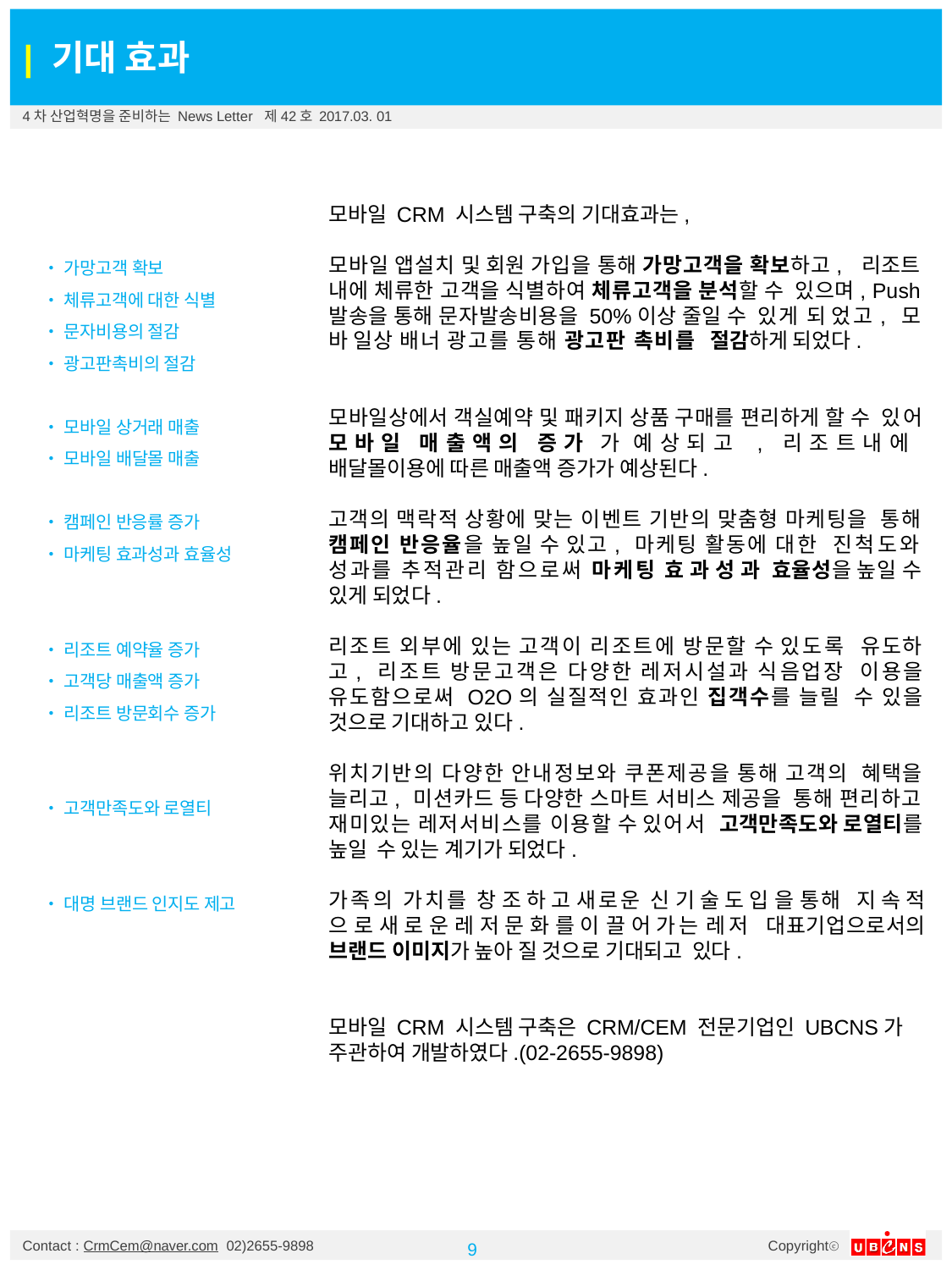

| 기대 효과
4차 산업혁명을 준비하는 News Letter  제42호 2017.03. 01
모바일 CRM 시스템 구축의 기대효과는,
모바일 앱설치 및 회원 가입을 통해 가망고객을 확보하고,  리조트 내에 체류한 고객을 식별하여 체류고객을 분석할 수  있으며, Push 발송을 통해 문자발송비용을 50%이상 줄일 수  있게 되 었고, 모 바 일상 배너 광고를 통해 광고판 촉비를  절감하게 되었다.
•가망고객 확보
•체류고객에 대한 식별
•문자비용의 절감
•광고판촉비의 절감
모바일상에서 객실예약 및 패키지 상품 구매를 편리하게 할 수  있어 모바일 매출액의 증가 가 예상되고 , 리조트내에  배달몰이용에 따른 매출액 증가가 예상된다.
•모바일 상거래 매출
•모바일 배달몰 매출
고객의 맥락적 상황에 맞는 이벤트 기반의 맞춤형 마케팅을  통해 캠페인 반응율을 높일 수 있고, 마케팅 활동에 대한  진척도와 성과를 추적관리 함으로써 마케팅 효 과 성 과  효율성을 높일 수 있게 되었다.
•캠페인 반응률 증가
•마케팅 효과성과 효율성
리조트 외부에 있는 고객이 리조트에 방문할 수 있도록  유도하고, 리조트 방문고객은 다양한 레저시설과 식음업장  이용을 유도함으로써 O2O의 실질적인 효과인 집객수를 늘릴  수 있을 것으로 기대하고 있다.
•리조트 예약율 증가
•고객당 매출액 증가
•리조트 방문회수 증가
위치기반의 다양한 안내정보와 쿠폰제공을 통해 고객의  혜택을 늘리고, 미션카드 등 다양한 스마트 서비스 제공을  통해 편리하고 재미있는 레저서비스를 이용할 수 있어서  고객만족도와 로열티를 높일  수 있는 계기가 되었다.
•고객만족도와 로열티
가족의 가치를 창 조 하 고 새로운 신 기 술 도 입 을 통해  지 속 적 으 로 새 로 운 레 저 문 화 를 이 끌 어 가는 레저  대표기업으로서의 브랜드 이미지가 높아 질 것으로 기대되고  있다.
•대명 브랜드 인지도 제고
모바일 CRM 시스템 구축은 CRM/CEM 전문기업인 UBCNS가  주관하여 개발하였다.(02-2655-9898)
Contact : CrmCem@naver.com 02)2655-9898
Copyrightⓒ
9